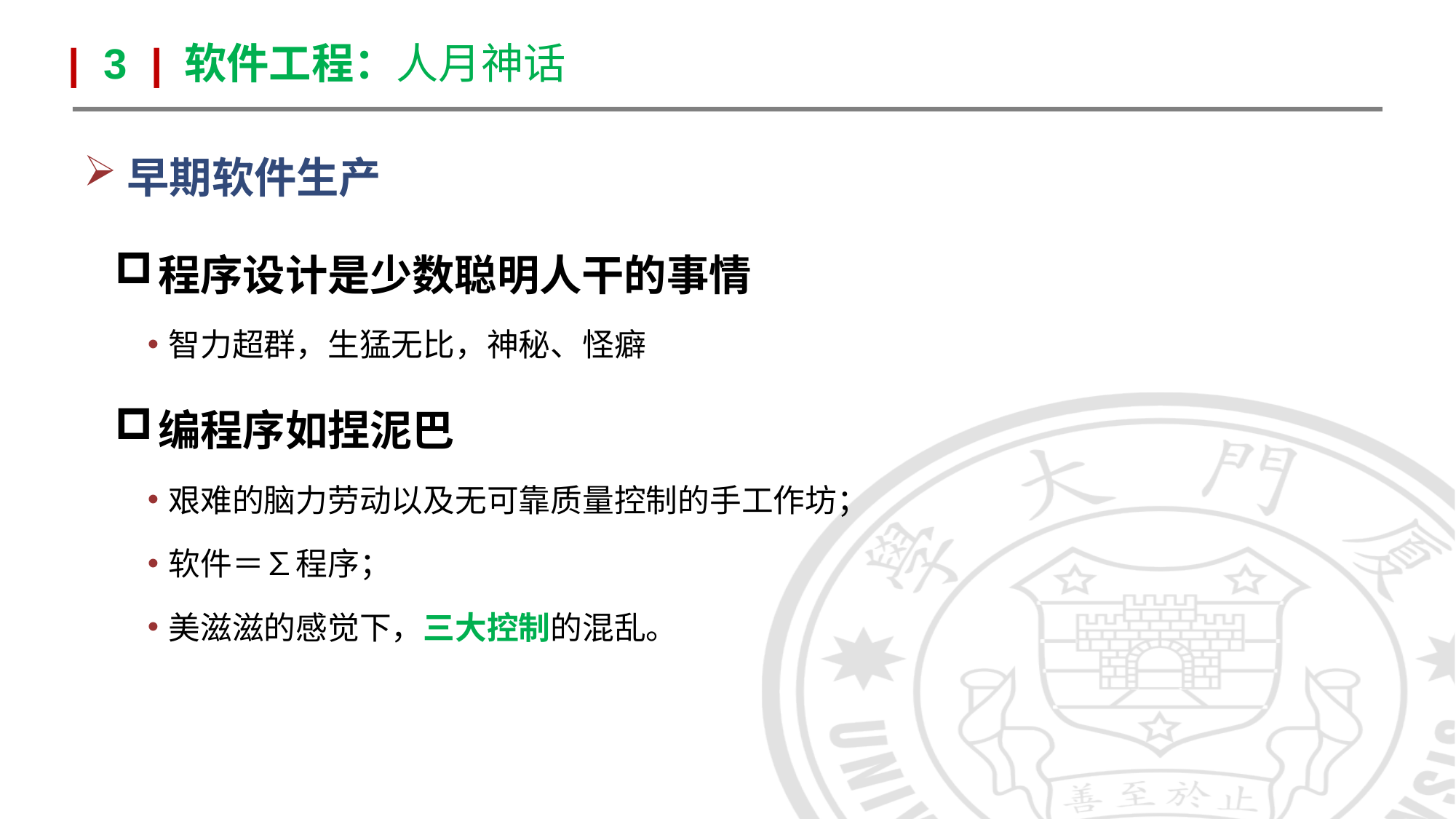

|  3  | 软件工程：人月神话
早期软件生产
程序设计是少数聪明人干的事情
智力超群，生猛无比，神秘、怪癖
编程序如捏泥巴
艰难的脑力劳动以及无可靠质量控制的手工作坊；
软件＝∑程序；
美滋滋的感觉下，三大控制的混乱。